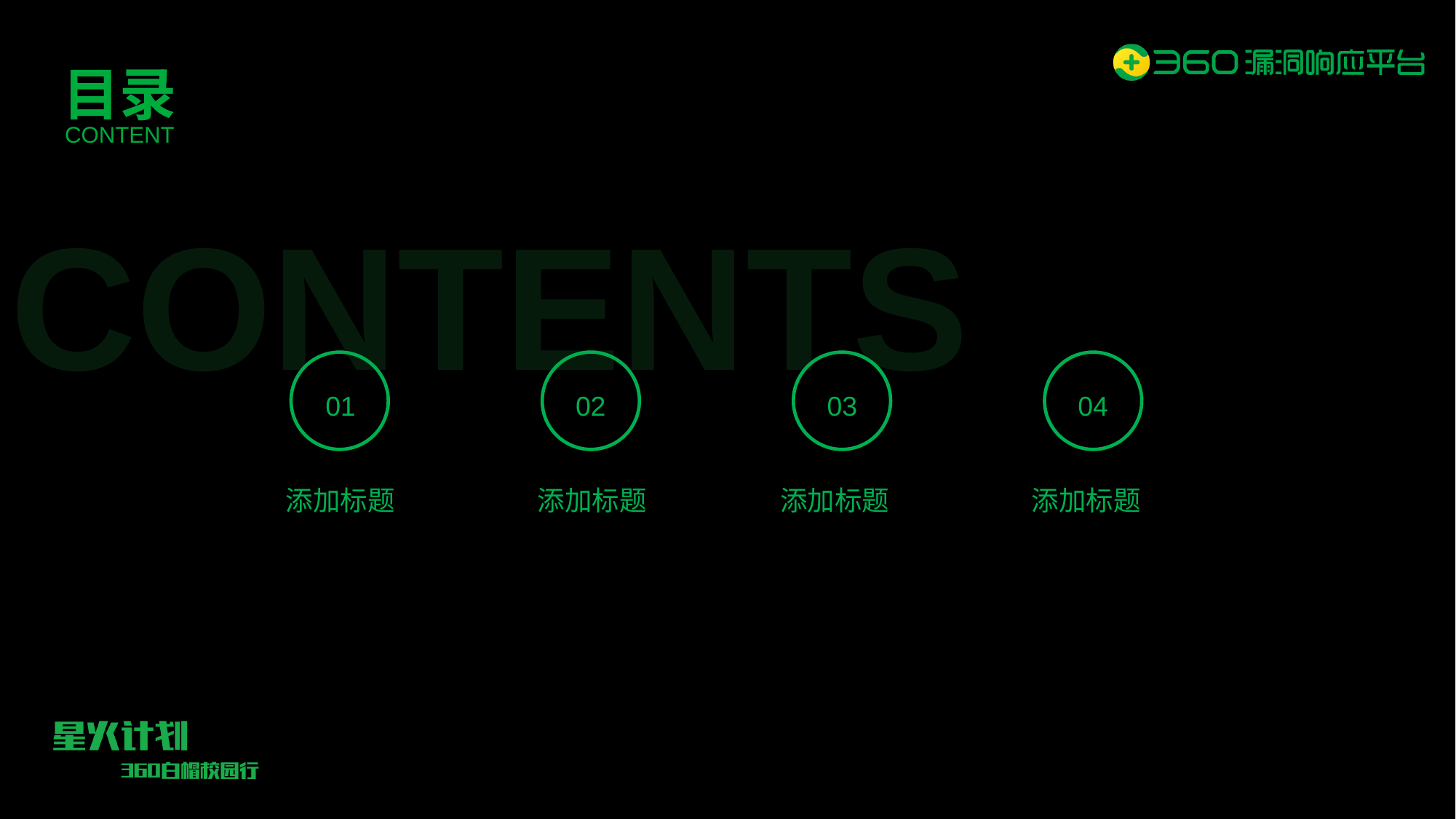

目录
CONTENT
CONTENTS

01
02
03
04
添加标题
添加标题
添加标题
添加标题